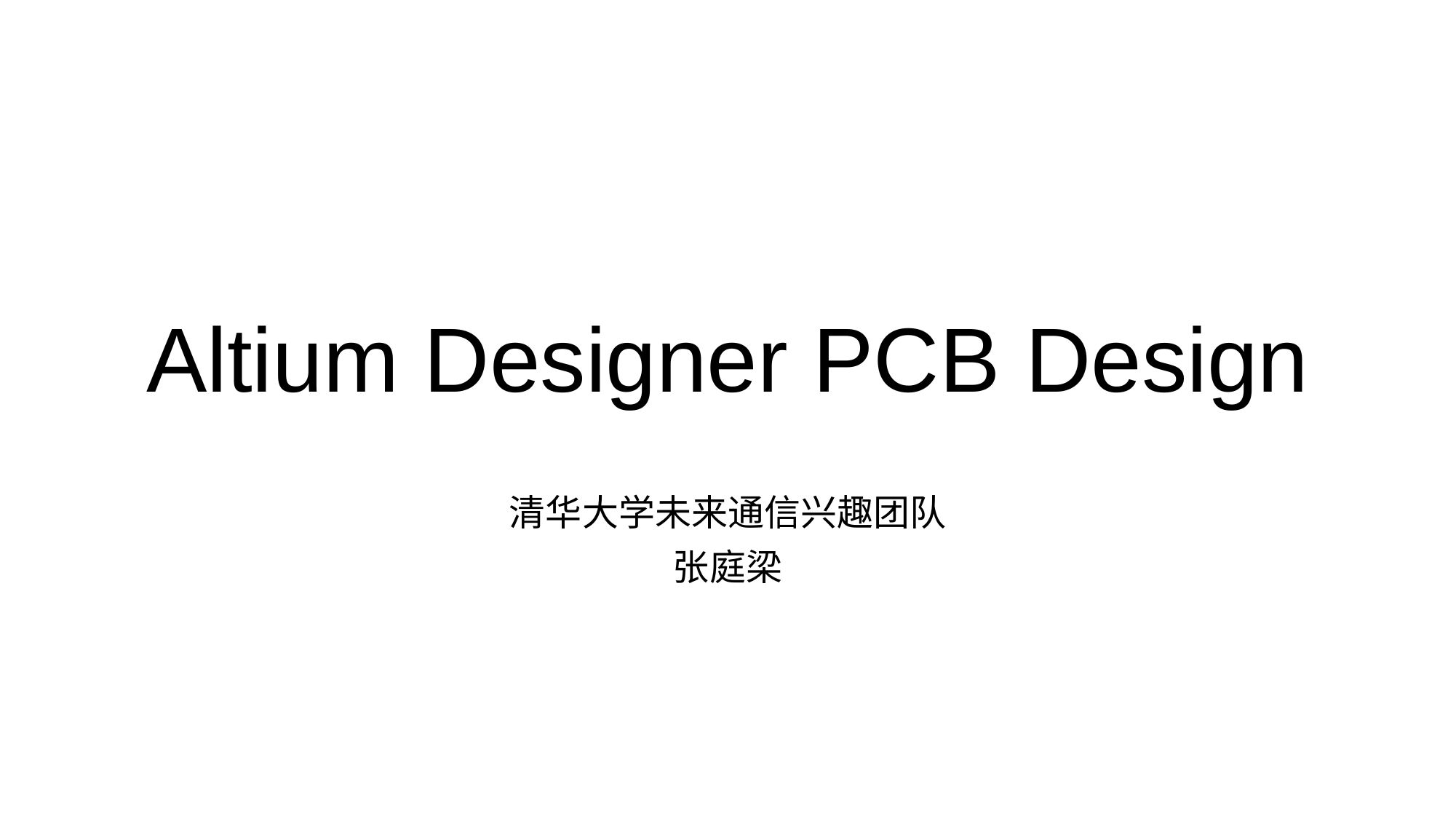

# Altium Designer PCB Design

清华大学未来通信兴趣团队
张庭梁